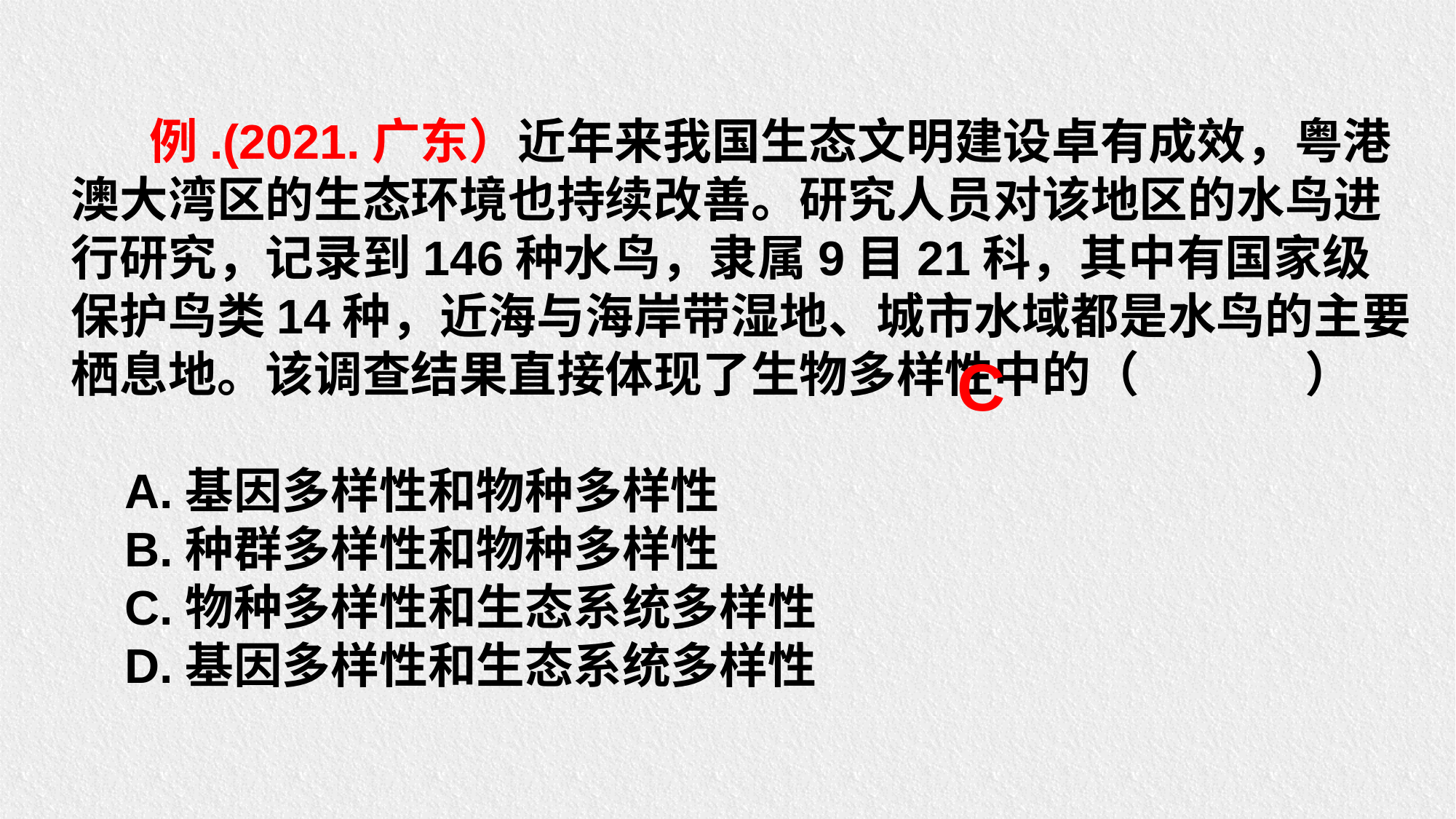

例.(2021.广东）近年来我国生态文明建设卓有成效，粤港澳大湾区的生态环境也持续改善。研究人员对该地区的水鸟进行研究，记录到146种水鸟，隶属9目21科，其中有国家级保护鸟类14种，近海与海岸带湿地、城市水域都是水鸟的主要栖息地。该调查结果直接体现了生物多样性中的（               ）

    A.基因多样性和物种多样性
    B.种群多样性和物种多样性
    C.物种多样性和生态系统多样性
    D.基因多样性和生态系统多样性
C